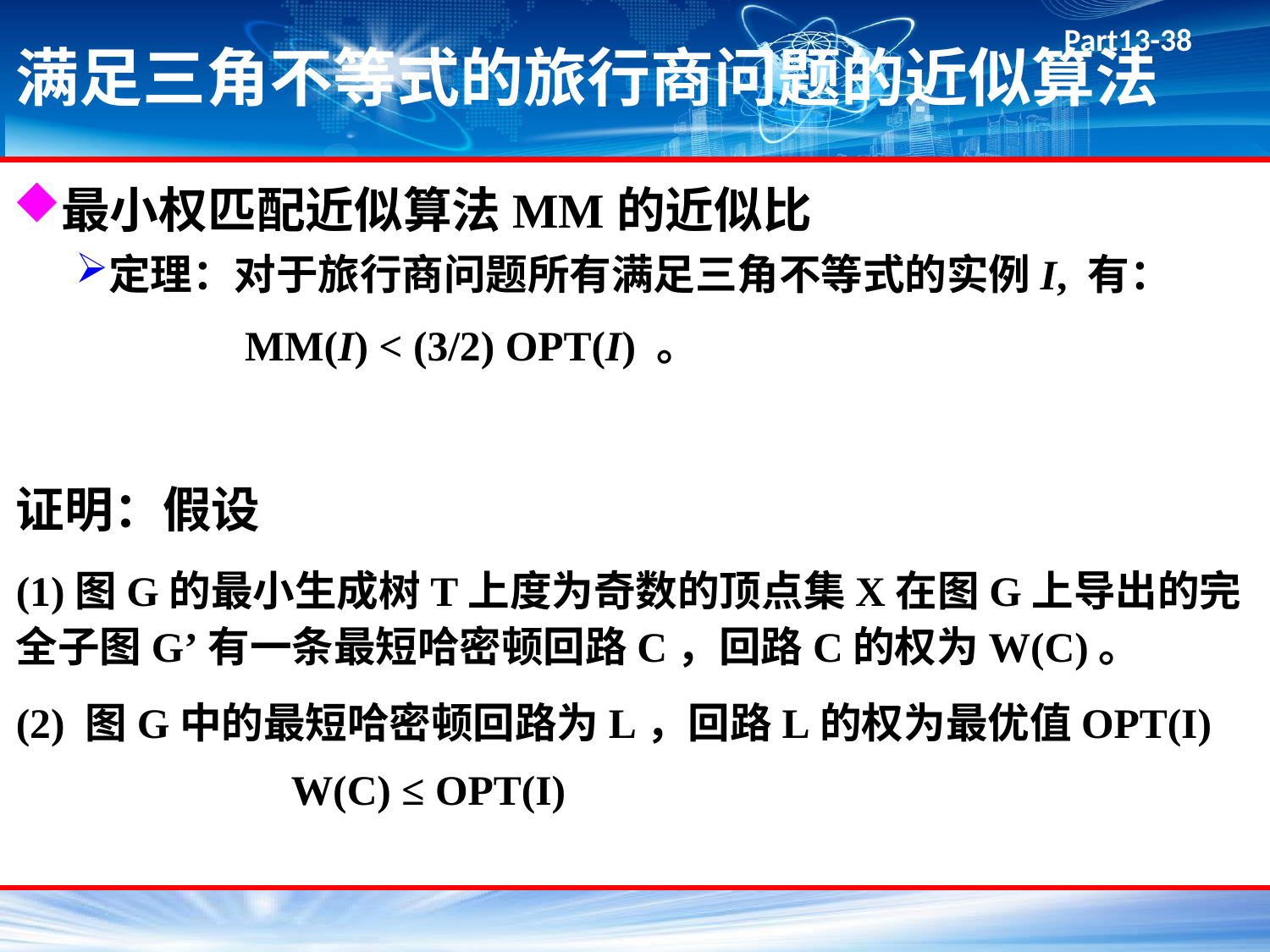

# 满足三角不等式的旅行商问题的近似算法
最小权匹配近似算法MM的近似比
定理：对于旅行商问题所有满足三角不等式的实例I, 有：
                MM(I) < (3/2) OPT(I) 。

证明：假设
(1)图G的最小生成树T上度为奇数的顶点集X在图G上导出的完全子图G’有一条最短哈密顿回路C，回路C的权为W(C)。
(2) 图G中的最短哈密顿回路为L，回路L的权为最优值OPT(I)
                          W(C) ≤ OPT(I)